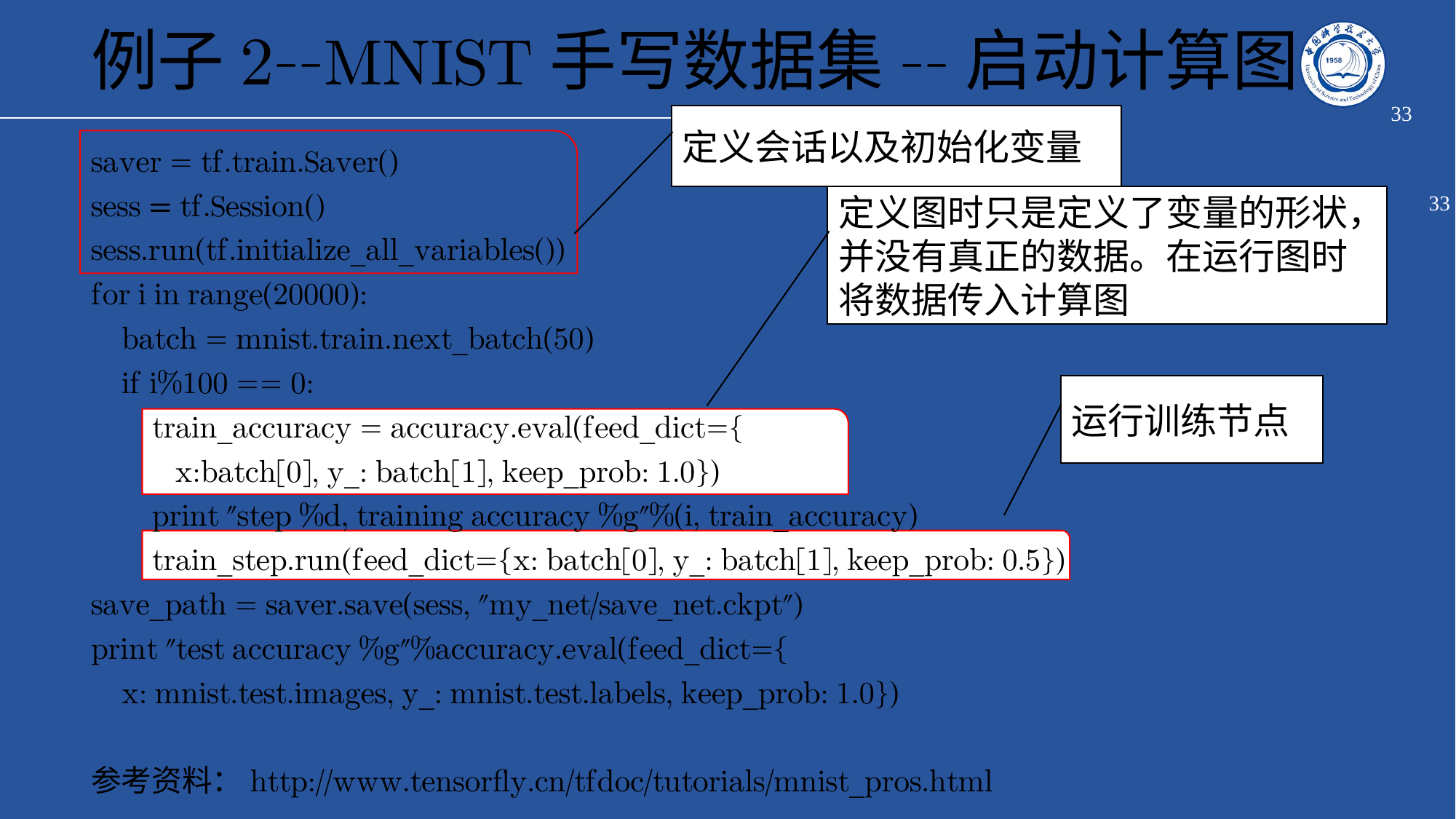

# 例子2--MNIST手写数据集--启动计算图
33
33
定义会话以及初始化变量

saver = tf.train.Saver()
sess = tf.Session()
sess.run(tf.initialize_all_variables())
for i in range(20000):
    batch = mnist.train.next_batch(50)
    if i%100 == 0:
        train_accuracy = accuracy.eval(feed_dict={
           x:batch[0], y_: batch[1], keep_prob: 1.0})
        print "step %d, training accuracy %g"%(i, train_accuracy)
        train_step.run(feed_dict={x: batch[0], y_: batch[1], keep_prob: 0.5})
save_path = saver.save(sess, "my_net/save_net.ckpt")
print "test accuracy %g"%accuracy.eval(feed_dict={
    x: mnist.test.images, y_: mnist.test.labels, keep_prob: 1.0})

参考资料：http://www.tensorfly.cn/tfdoc/tutorials/mnist_pros.html
定义图时只是定义了变量的形状，并没有真正的数据。在运行图时将数据传入计算图
33
运行训练节点